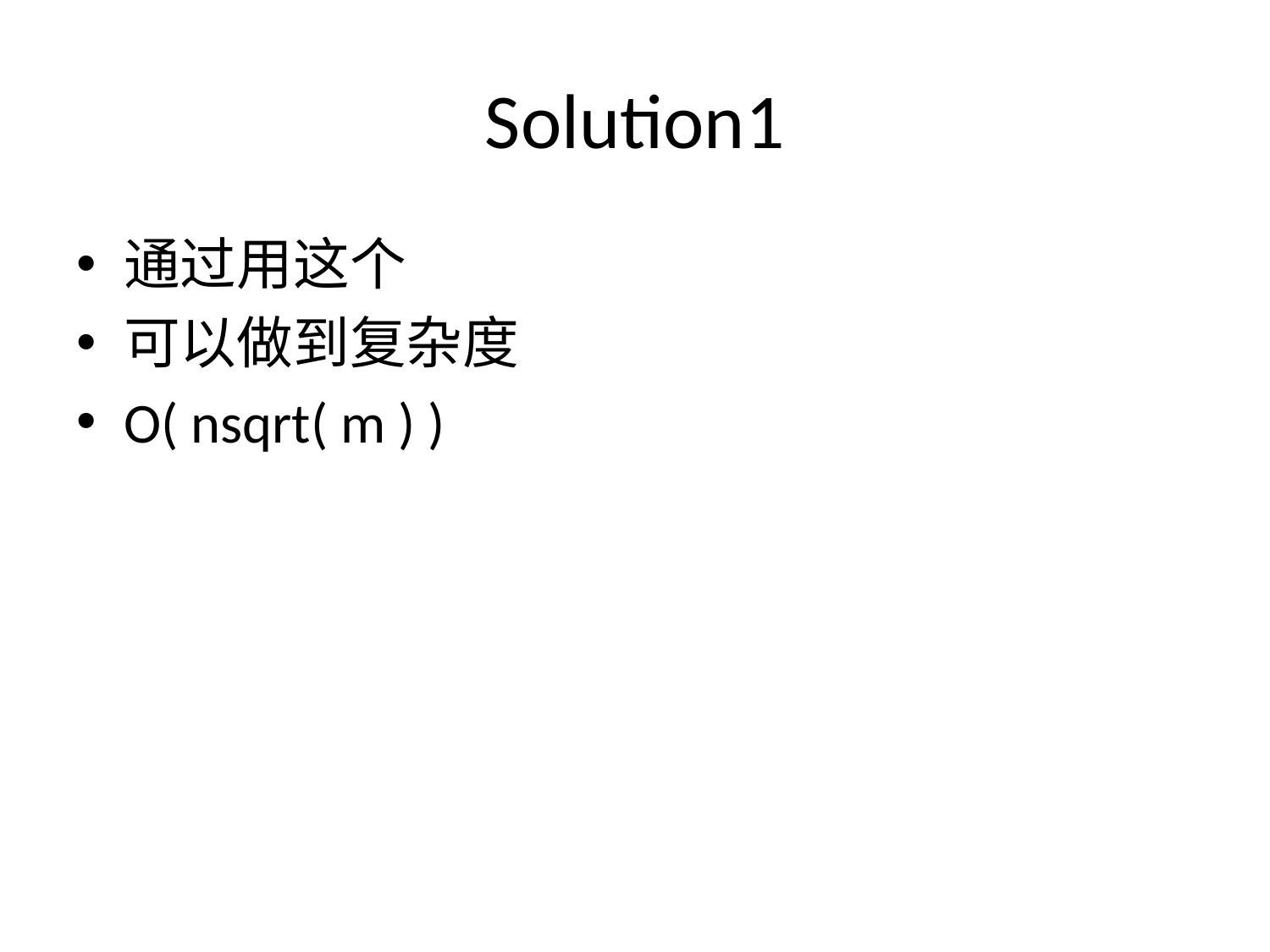

# Solution1
通过用这个
可以做到复杂度
O( nsqrt( m ) )